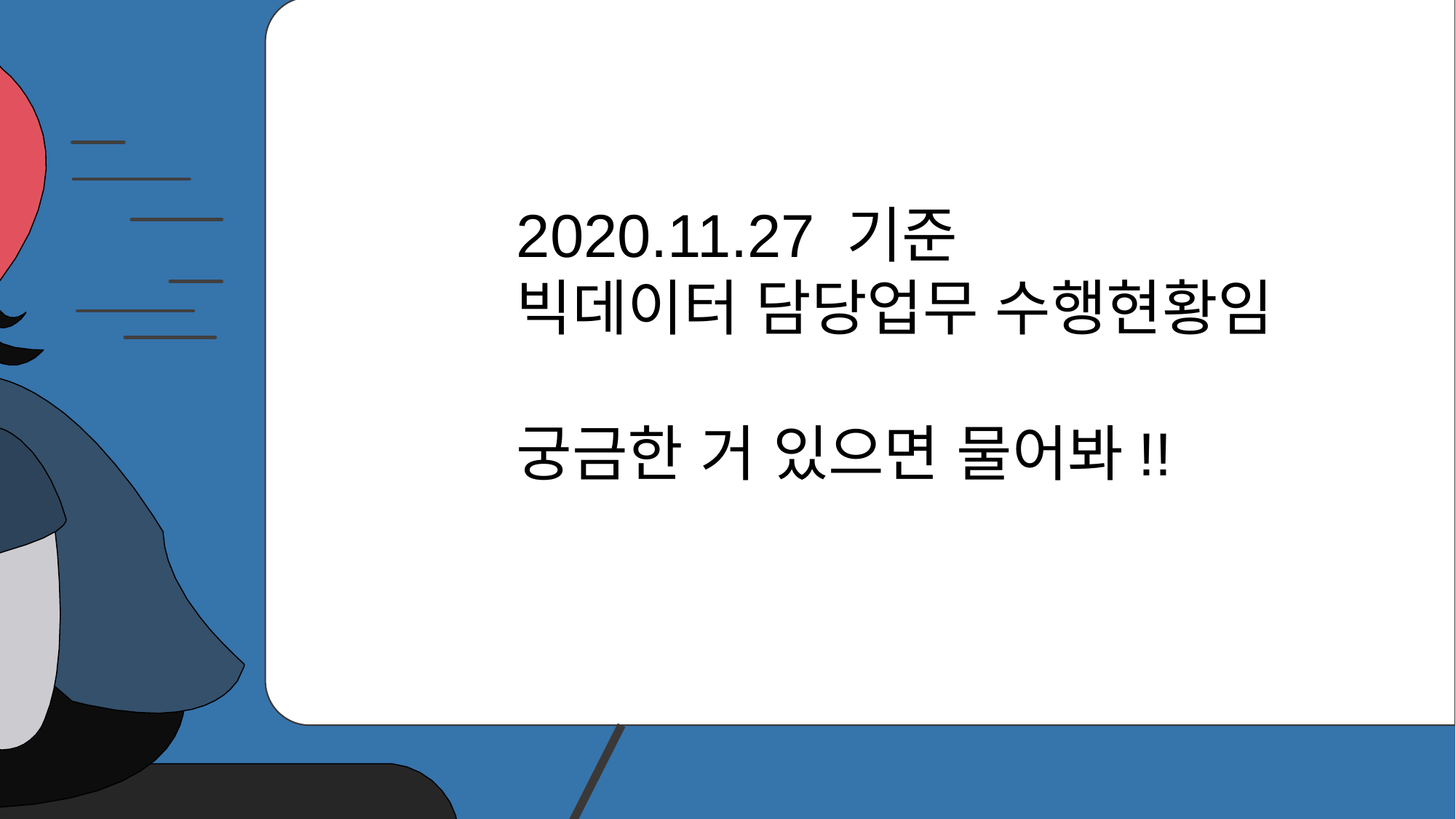

2020.11.27 기준
빅데이터 담당업무 수행현황임

궁금한 거 있으면 물어봐!!